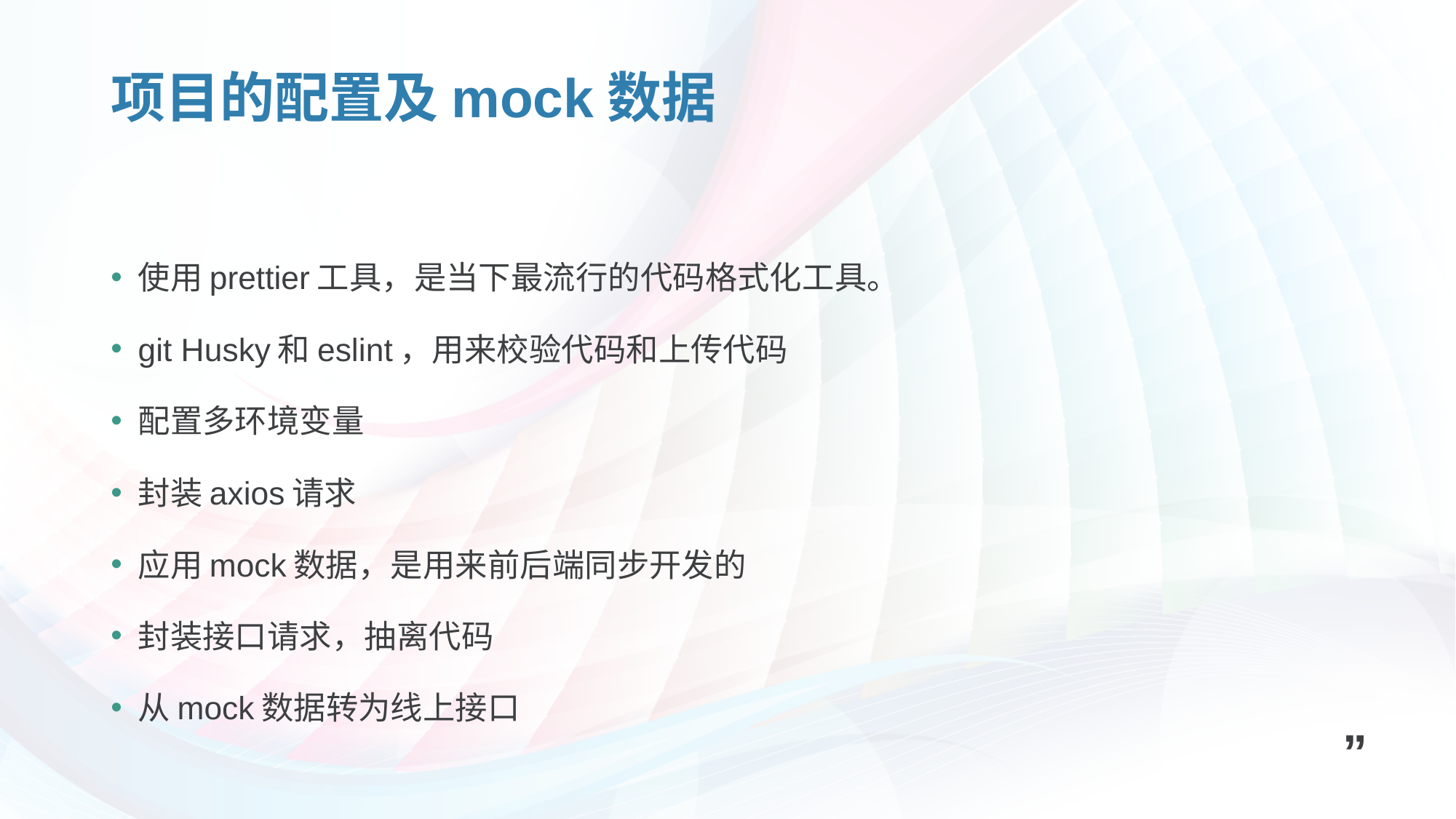

# 项目的配置及mock数据

使用prettier工具，是当下最流行的代码格式化工具。
git Husky和eslint，用来校验代码和上传代码
配置多环境变量
封装axios请求
应用mock数据，是用来前后端同步开发的
封装接口请求，抽离代码
从mock数据转为线上接口

”